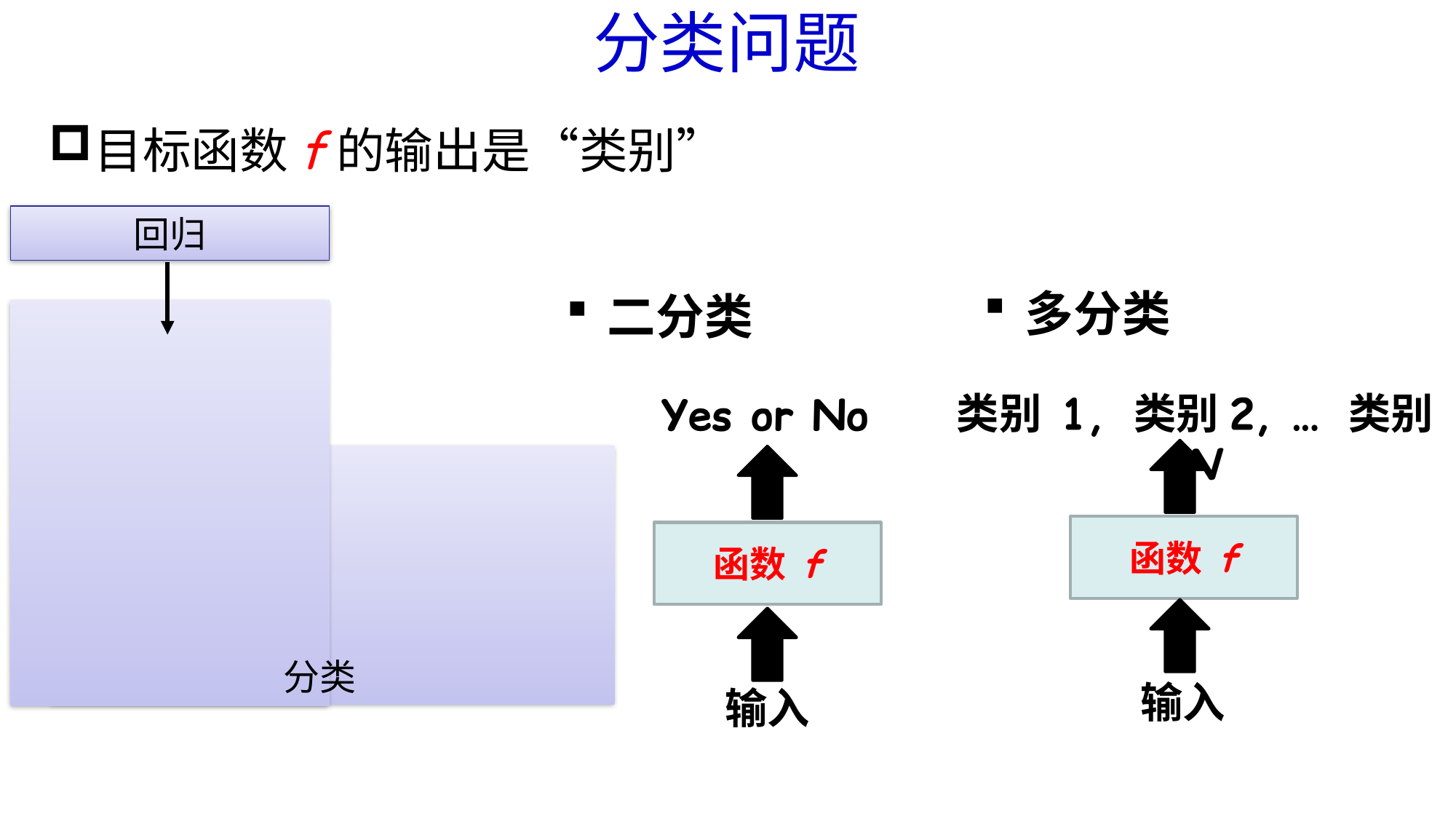

# 分类问题
目标函数f的输出是“类别”
回归
多分类

二分类

类别 1, 类别2, … 类别N
Yes or No

函数 f
函数 f

分类
输入
输入